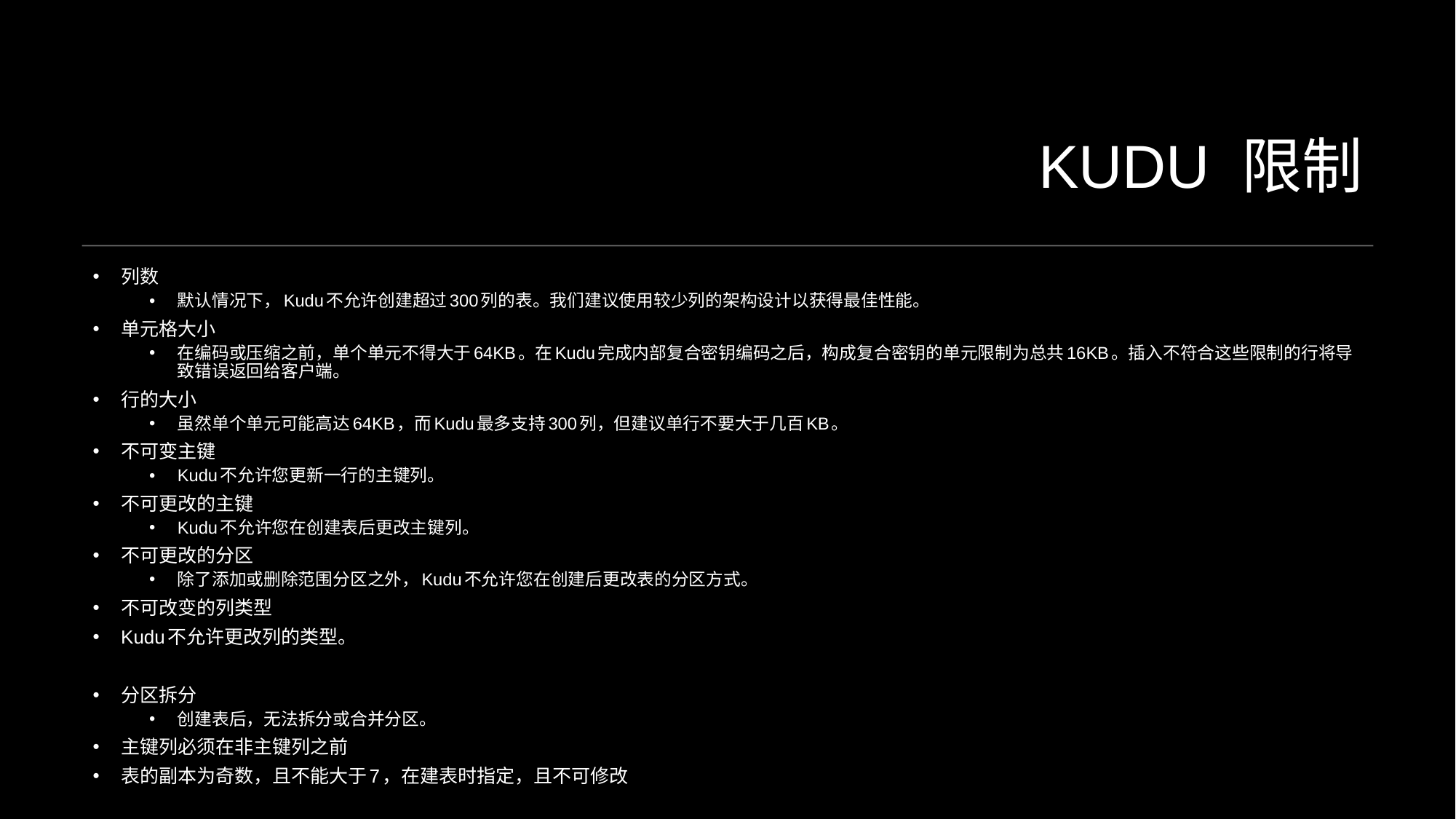

# KUDU 限制
列数
默认情况下，Kudu不允许创建超过300列的表。我们建议使用较少列的架构设计以获得最佳性能。
单元格大小
在编码或压缩之前，单个单元不得大于64KB。在Kudu完成内部复合密钥编码之后，构成复合密钥的单元限制为总共16KB。插入不符合这些限制的行将导致错误返回给客户端。
行的大小
虽然单个单元可能高达64KB，而Kudu最多支持300列，但建议单行不要大于几百KB。
不可变主键
Kudu不允许您更新一行的主键列。
不可更改的主键
Kudu不允许您在创建表后更改主键列。
不可更改的分区
除了添加或删除范围分区之外，Kudu不允许您在创建后更改表的分区方式。
不可改变的列类型
Kudu不允许更改列的类型。

分区拆分
创建表后，无法拆分或合并分区。
主键列必须在非主键列之前
表的副本为奇数，且不能大于7，在建表时指定，且不可修改